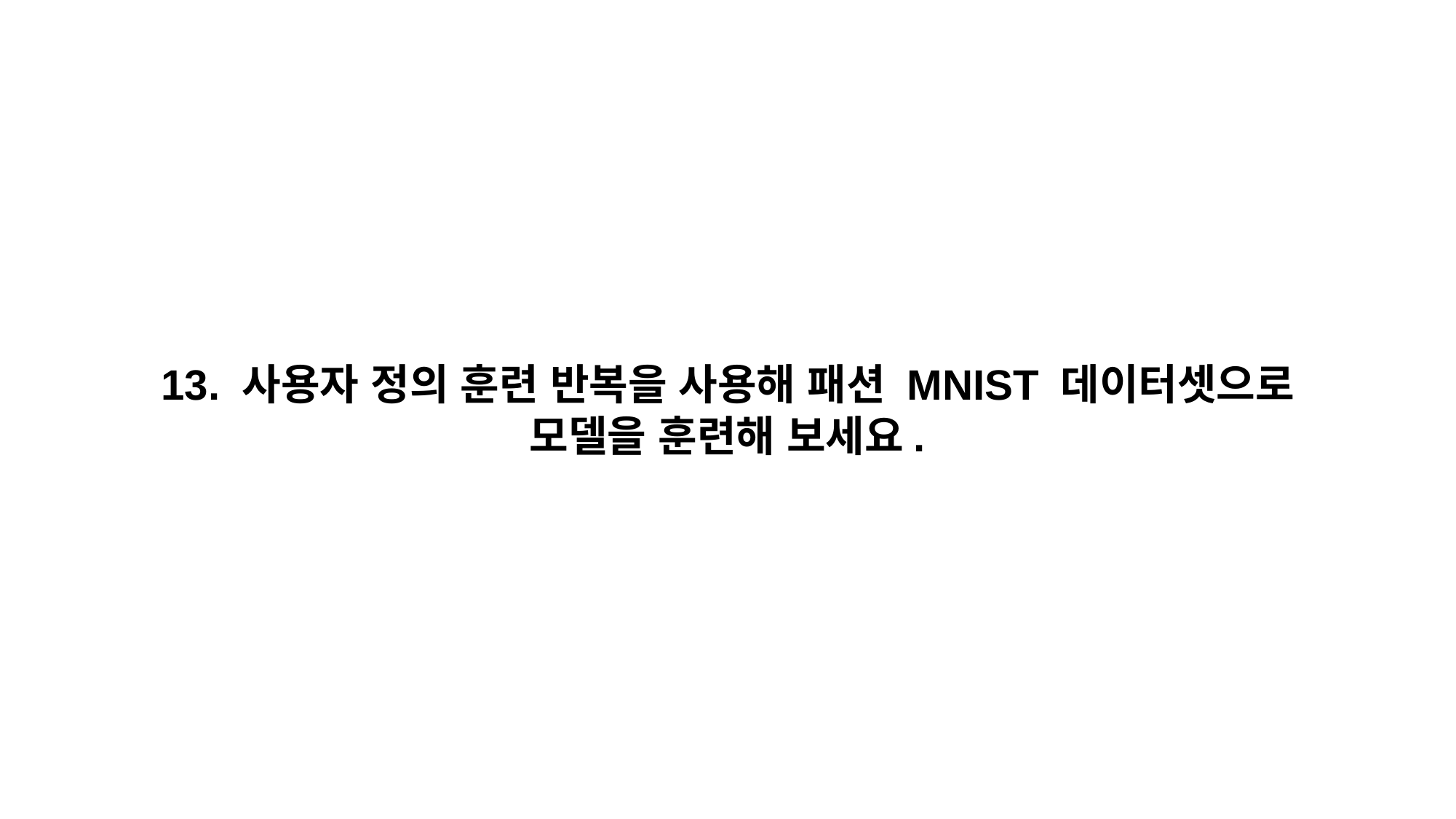

13. 사용자 정의 훈련 반복을 사용해 패션 MNIST 데이터셋으로
모델을 훈련해 보세요.